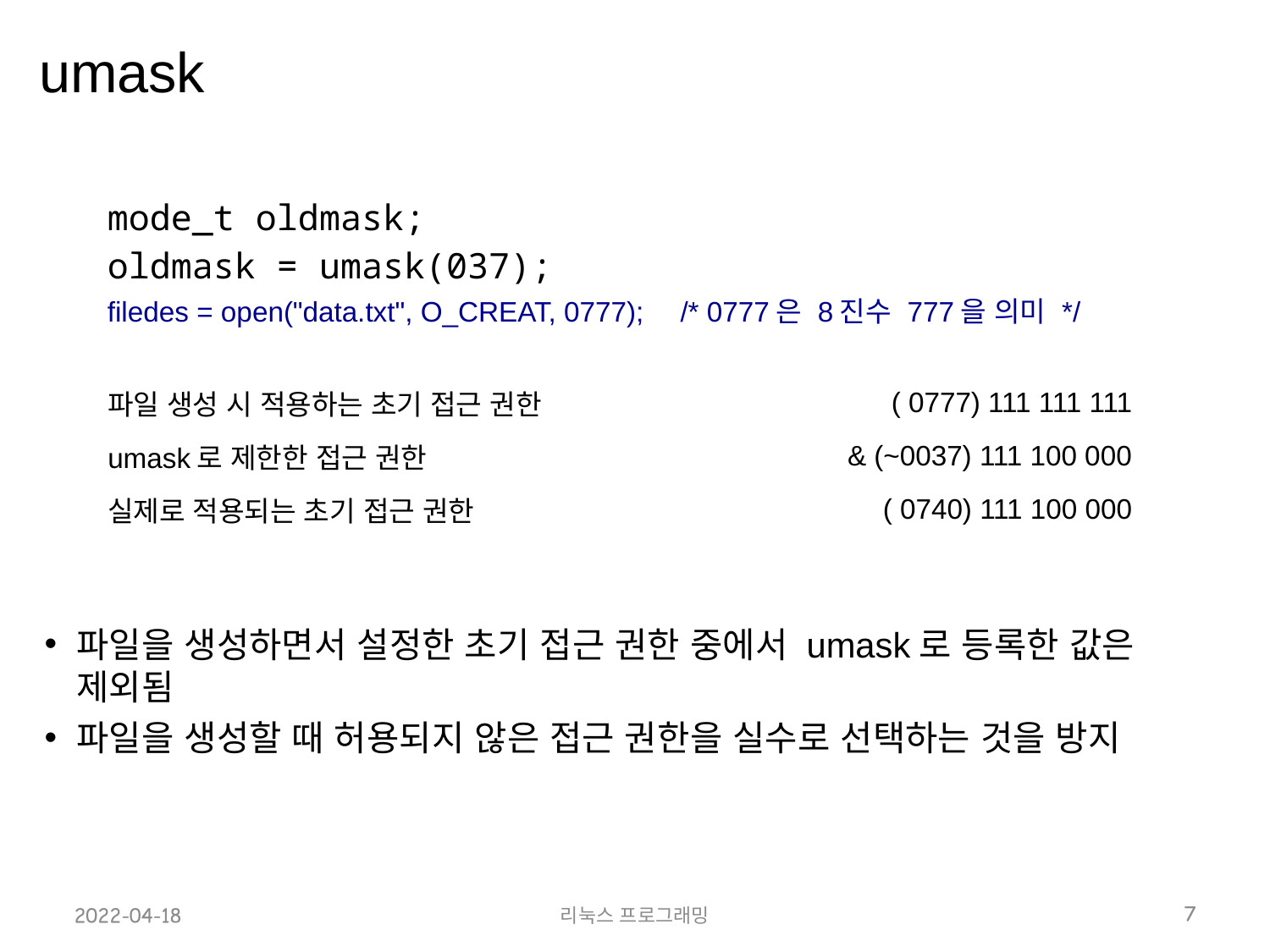

# umask

파일을 생성하면서 설정한 초기 접근 권한 중에서 umask로 등록한 값은 제외됨
파일을 생성할 때 허용되지 않은 접근 권한을 실수로 선택하는 것을 방지

| mode\_t oldmask; oldmask = umask(037); filedes = open("data.txt", O\_CREAT, 0777);     /\* 0777은 8진수 777을 의미 \*/ |
| --- |
| 파일 생성 시 적용하는 초기 접근 권한 | ( 0777) 111 111 111 |
| --- | --- |
| umask로 제한한 접근 권한 | & (~0037) 111 100 000 |
| 실제로 적용되는 초기 접근 권한 | ( 0740) 111 100 000 |
2022-04-18
리눅스 프로그래밍
7